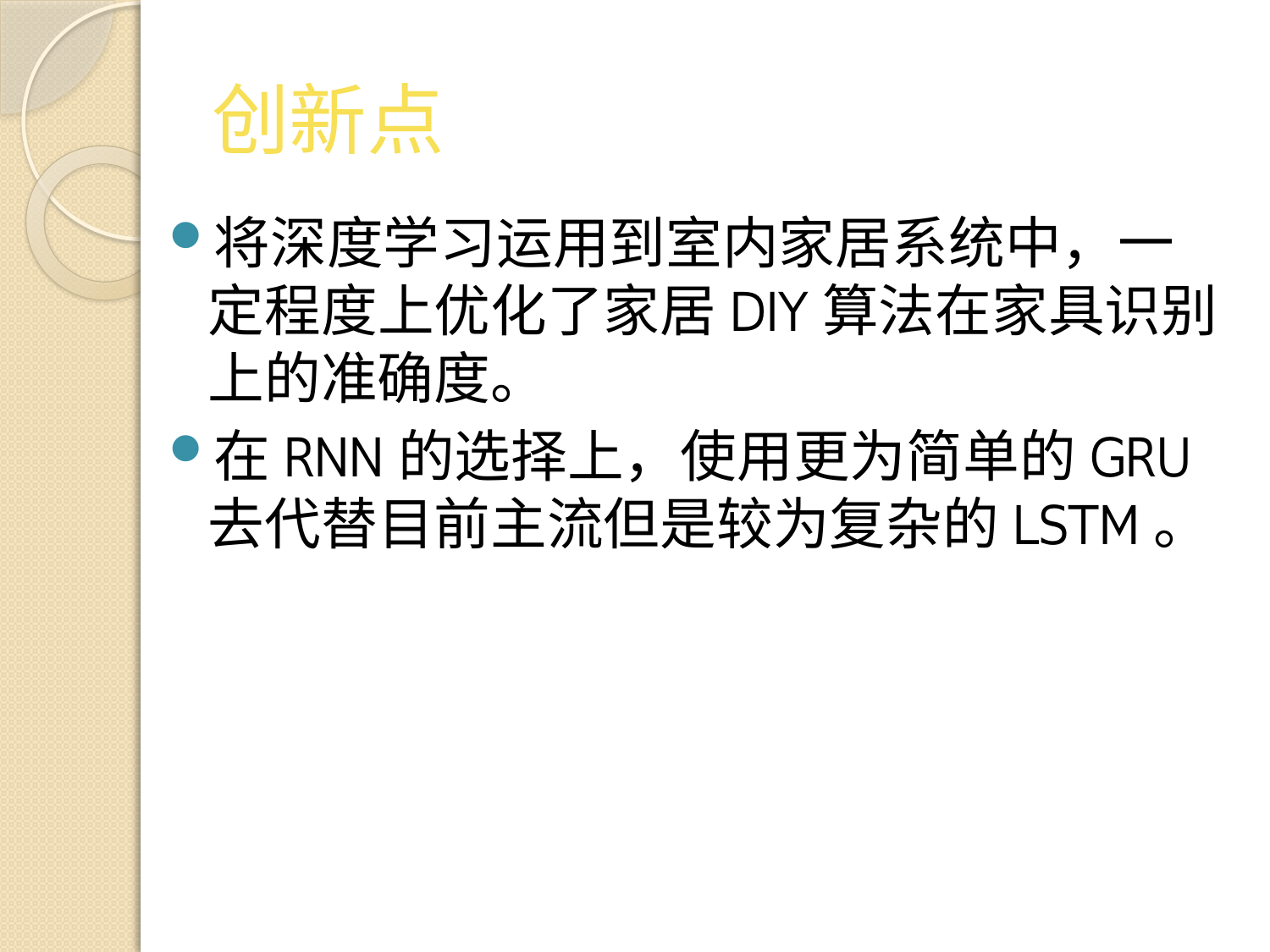

# 创新点
将深度学习运用到室内家居系统中，一定程度上优化了家居DIY算法在家具识别上的准确度。
在RNN的选择上，使用更为简单的GRU去代替目前主流但是较为复杂的LSTM。